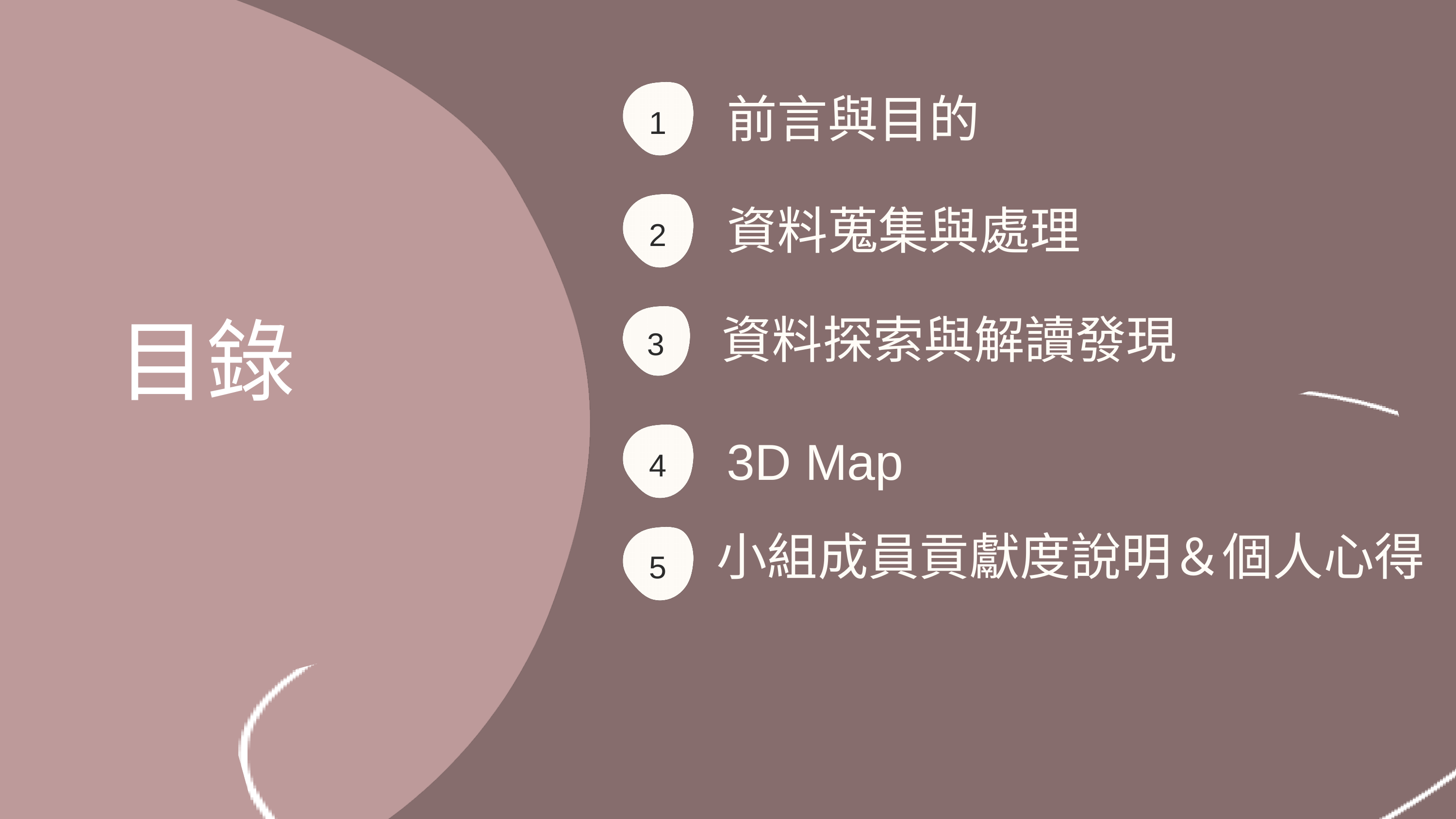

前言與目的
1

資料蒐集與處理
2

目錄

資料探索與解讀發現
3

3D Map
4

小組成員貢獻度說明＆個人心得
5